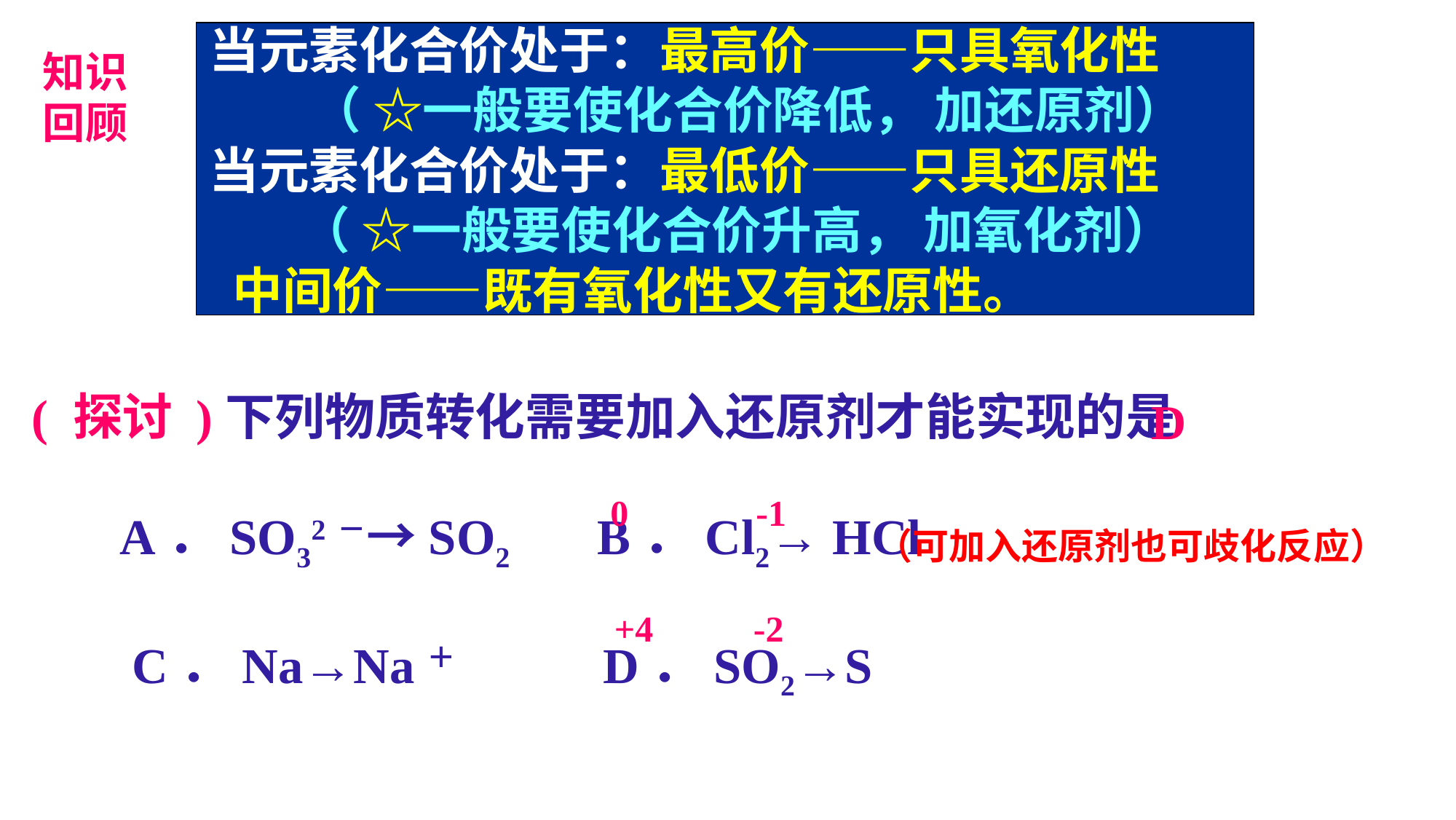

当元素化合价处于：最高价——只具氧化性
        （ ☆一般要使化合价降低， 加还原剂）
当元素化合价处于：最低价——只具还原性
       （ ☆一般要使化合价升高， 加氧化剂）
 中间价——既有氧化性又有还原性。
知识
回顾
( 探讨 )下列物质转化需要加入还原剂才能实现的是

       A．SO32－→SO2       B．Cl2→ HCl

        C．Na→Na＋            D．SO2→S
D
0              -1
（可加入还原剂也可歧化反应）
+4           -2